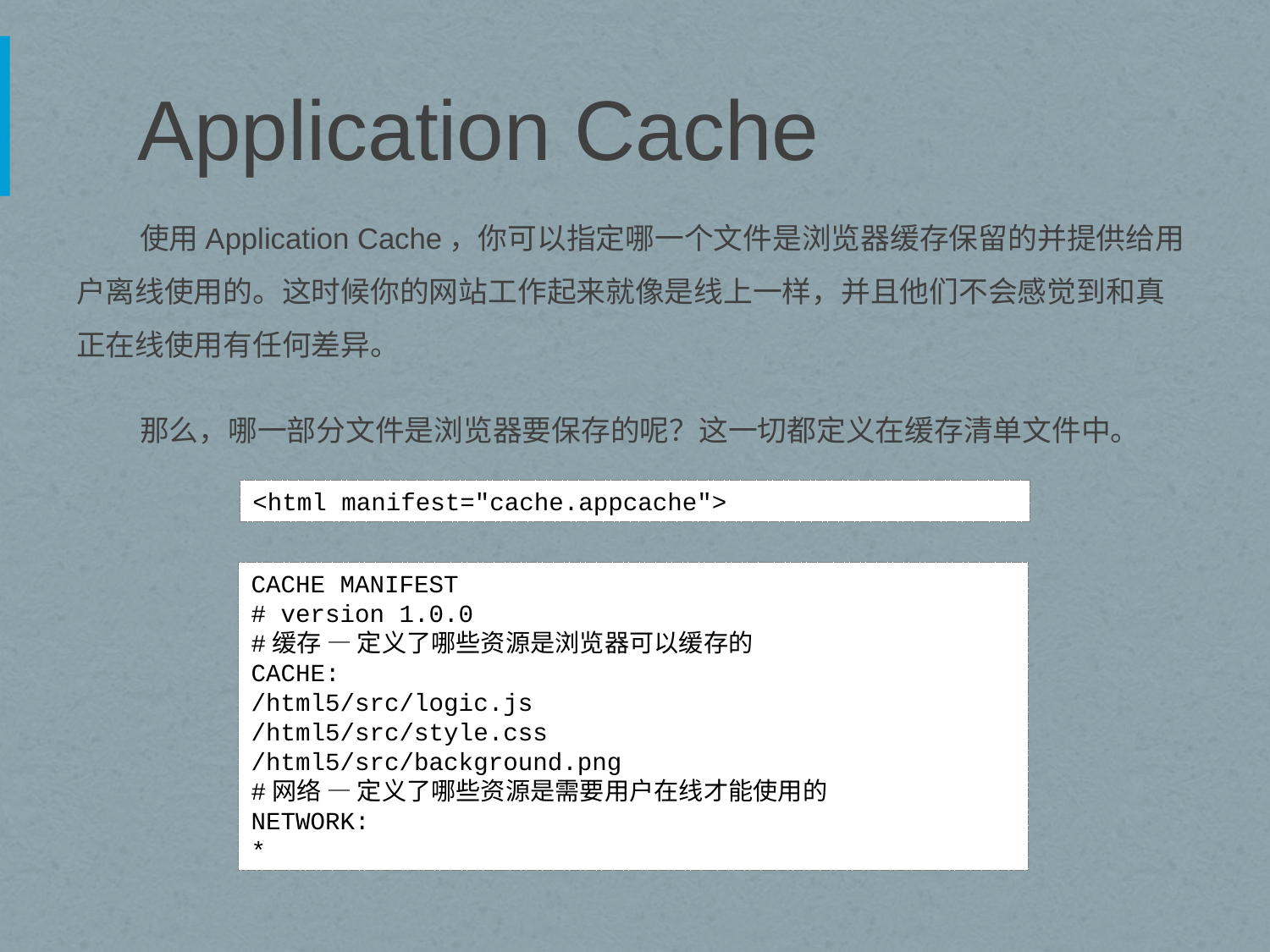

# Application Cache
使用Application Cache，你可以指定哪一个文件是浏览器缓存保留的并提供给用户离线使用的。这时候你的网站工作起来就像是线上一样，并且他们不会感觉到和真正在线使用有任何差异。
那么，哪一部分文件是浏览器要保存的呢？这一切都定义在缓存清单文件中。
<html manifest="cache.appcache">
CACHE MANIFEST
# version 1.0.0
#缓存 — 定义了哪些资源是浏览器可以缓存的
CACHE:
/html5/src/logic.js
/html5/src/style.css
/html5/src/background.png
#网络 — 定义了哪些资源是需要用户在线才能使用的
NETWORK:
*